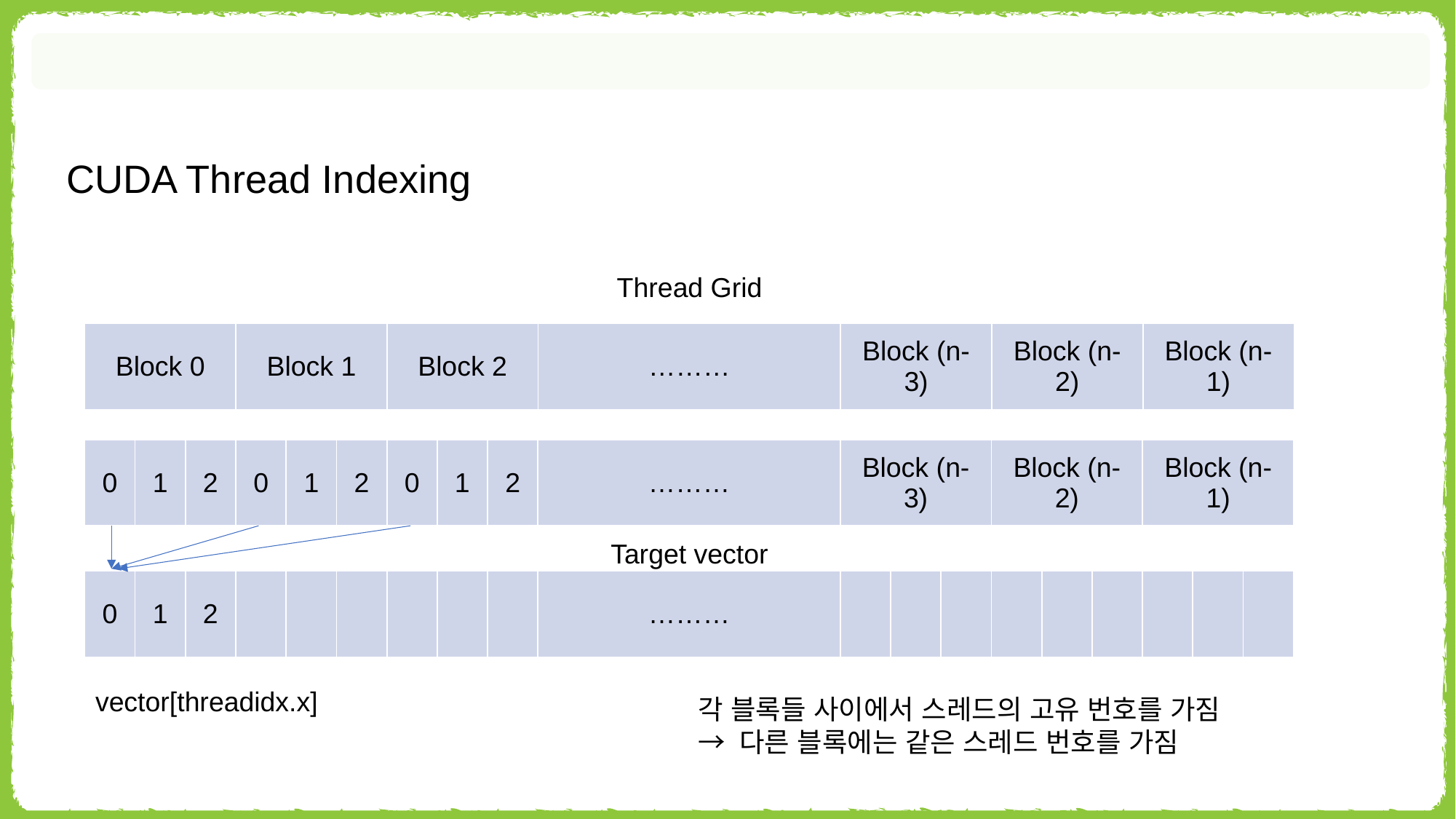

CUDA Thread Indexing
Thread Grid
| Block 0 | Block 1 | Block 2 | ……… | Block (n-3) | Block (n-2) | Block (n-1) |
| --- | --- | --- | --- | --- | --- | --- |
| 0 | 1 | 2 | 0 | 1 | 2 | 0 | 1 | 2 | ……… | Block (n-3) | Block (n-2) | Block (n-1) |
| --- | --- | --- | --- | --- | --- | --- | --- | --- | --- | --- | --- | --- |
Target vector
| 0 | 1 | 2 |  |  |  |  |  |  | ……… |  |  |  |  |  |  |  |  |  |
| --- | --- | --- | --- | --- | --- | --- | --- | --- | --- | --- | --- | --- | --- | --- | --- | --- | --- | --- |
vector[threadidx.x]
각 블록들 사이에서 스레드의 고유 번호를 가짐
→ 다른 블록에는 같은 스레드 번호를 가짐